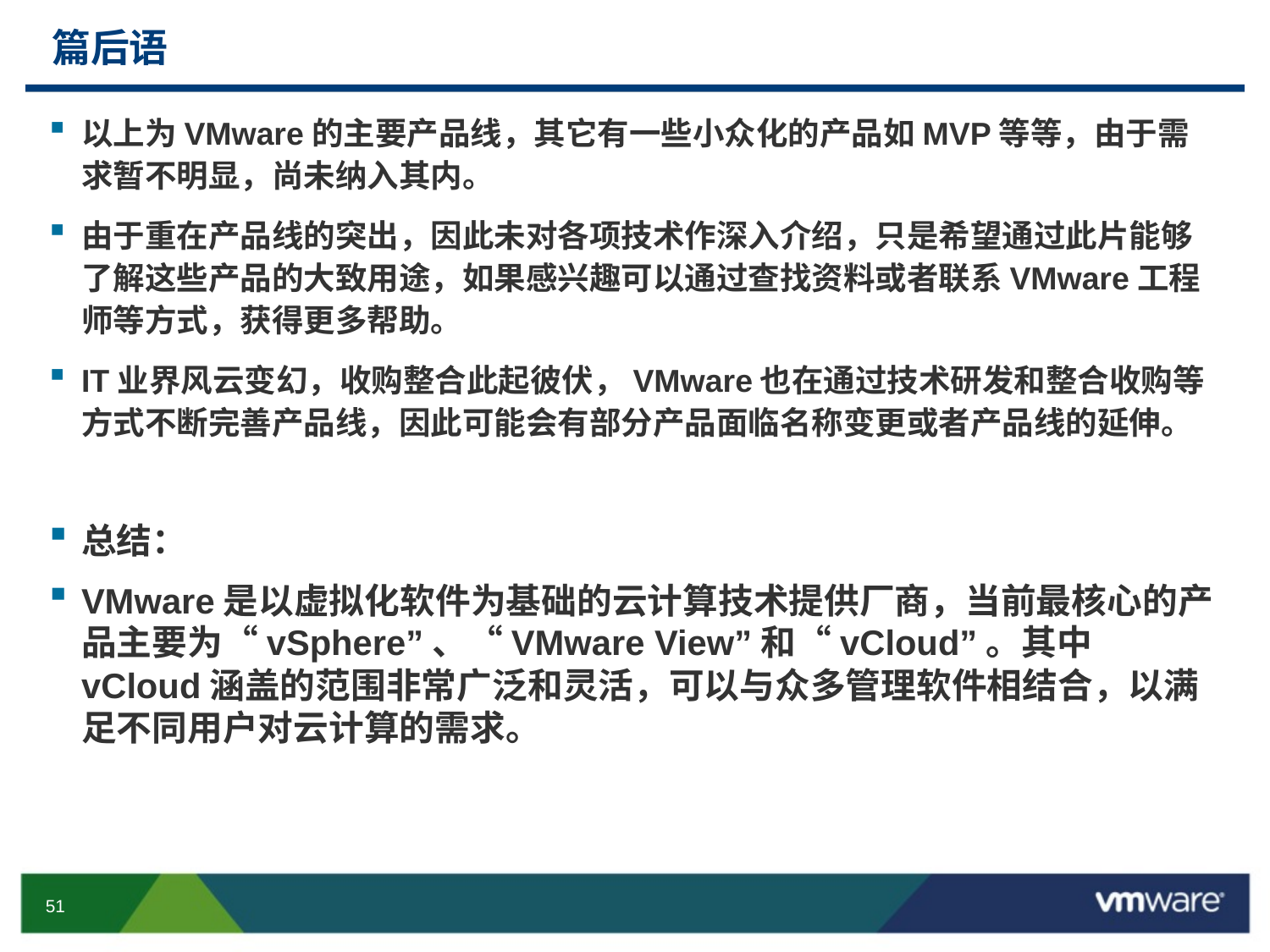

# 篇后语
以上为VMware的主要产品线，其它有一些小众化的产品如MVP等等，由于需求暂不明显，尚未纳入其内。
由于重在产品线的突出，因此未对各项技术作深入介绍，只是希望通过此片能够了解这些产品的大致用途，如果感兴趣可以通过查找资料或者联系VMware工程师等方式，获得更多帮助。
IT业界风云变幻，收购整合此起彼伏，VMware也在通过技术研发和整合收购等方式不断完善产品线，因此可能会有部分产品面临名称变更或者产品线的延伸。

总结：
VMware是以虚拟化软件为基础的云计算技术提供厂商，当前最核心的产品主要为“vSphere”、“VMware View”和“vCloud”。其中vCloud涵盖的范围非常广泛和灵活，可以与众多管理软件相结合，以满足不同用户对云计算的需求。